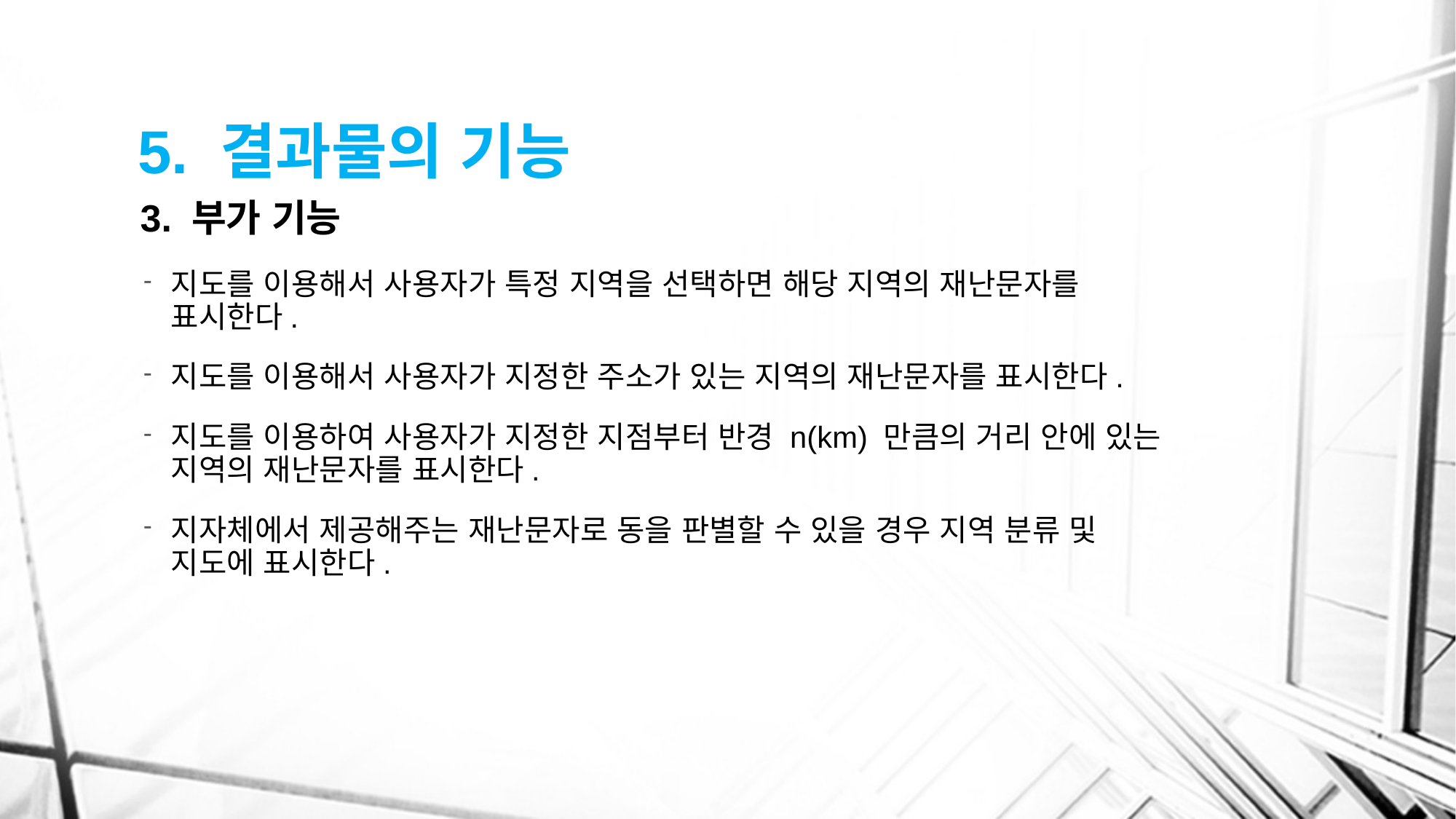

# 5. 결과물의 기능
3. 부가 기능
지도를 이용해서 사용자가 특정 지역을 선택하면 해당 지역의 재난문자를 표시한다.
지도를 이용해서 사용자가 지정한 주소가 있는 지역의 재난문자를 표시한다.
지도를 이용하여 사용자가 지정한 지점부터 반경 n(km) 만큼의 거리 안에 있는 지역의 재난문자를 표시한다.
지자체에서 제공해주는 재난문자로 동을 판별할 수 있을 경우 지역 분류 및 지도에 표시한다.